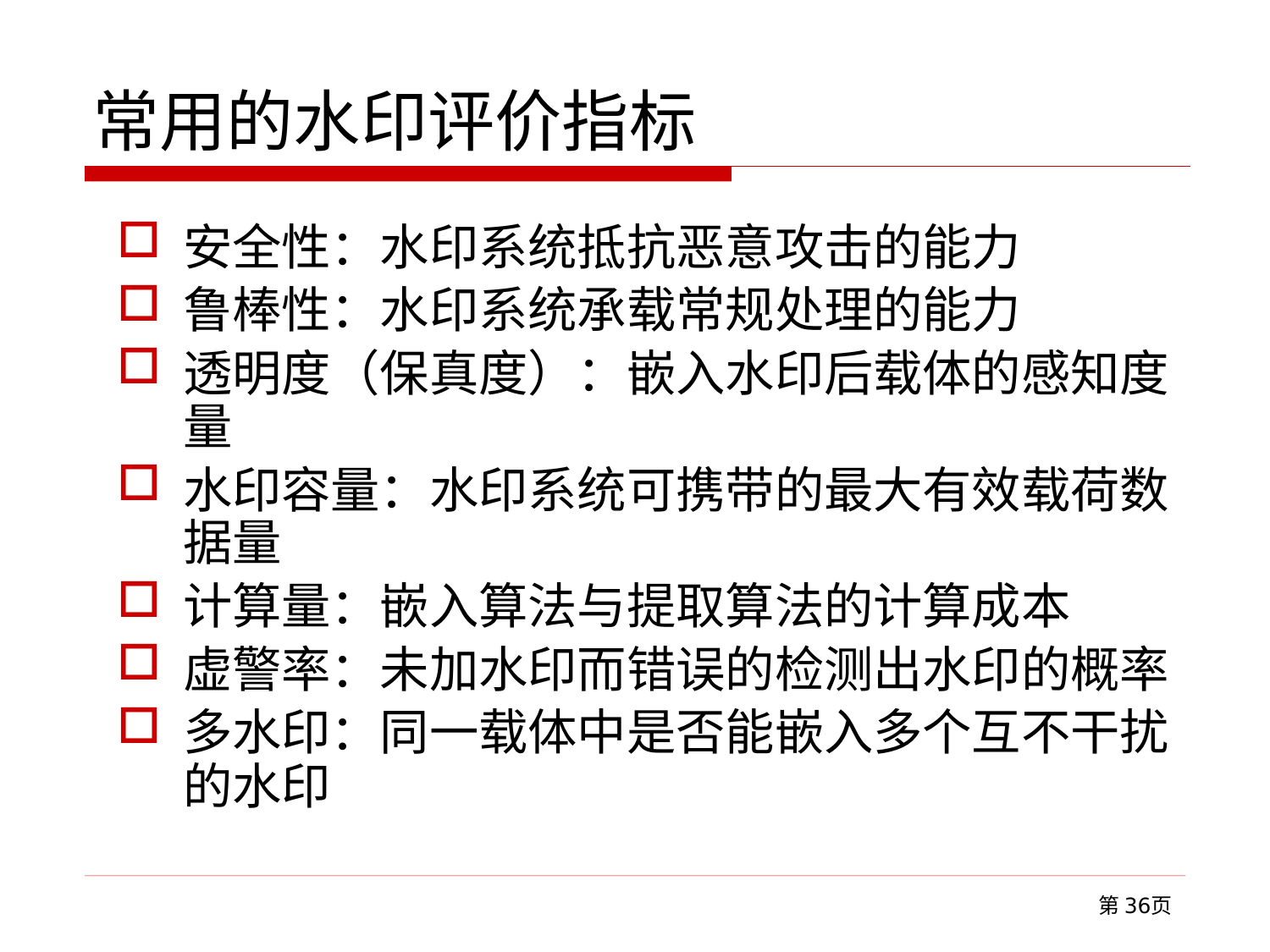

# 常用的水印评价指标
安全性：水印系统抵抗恶意攻击的能力
鲁棒性：水印系统承载常规处理的能力
透明度（保真度）：嵌入水印后载体的感知度量
水印容量：水印系统可携带的最大有效载荷数据量
计算量：嵌入算法与提取算法的计算成本
虚警率：未加水印而错误的检测出水印的概率
多水印：同一载体中是否能嵌入多个互不干扰的水印
36